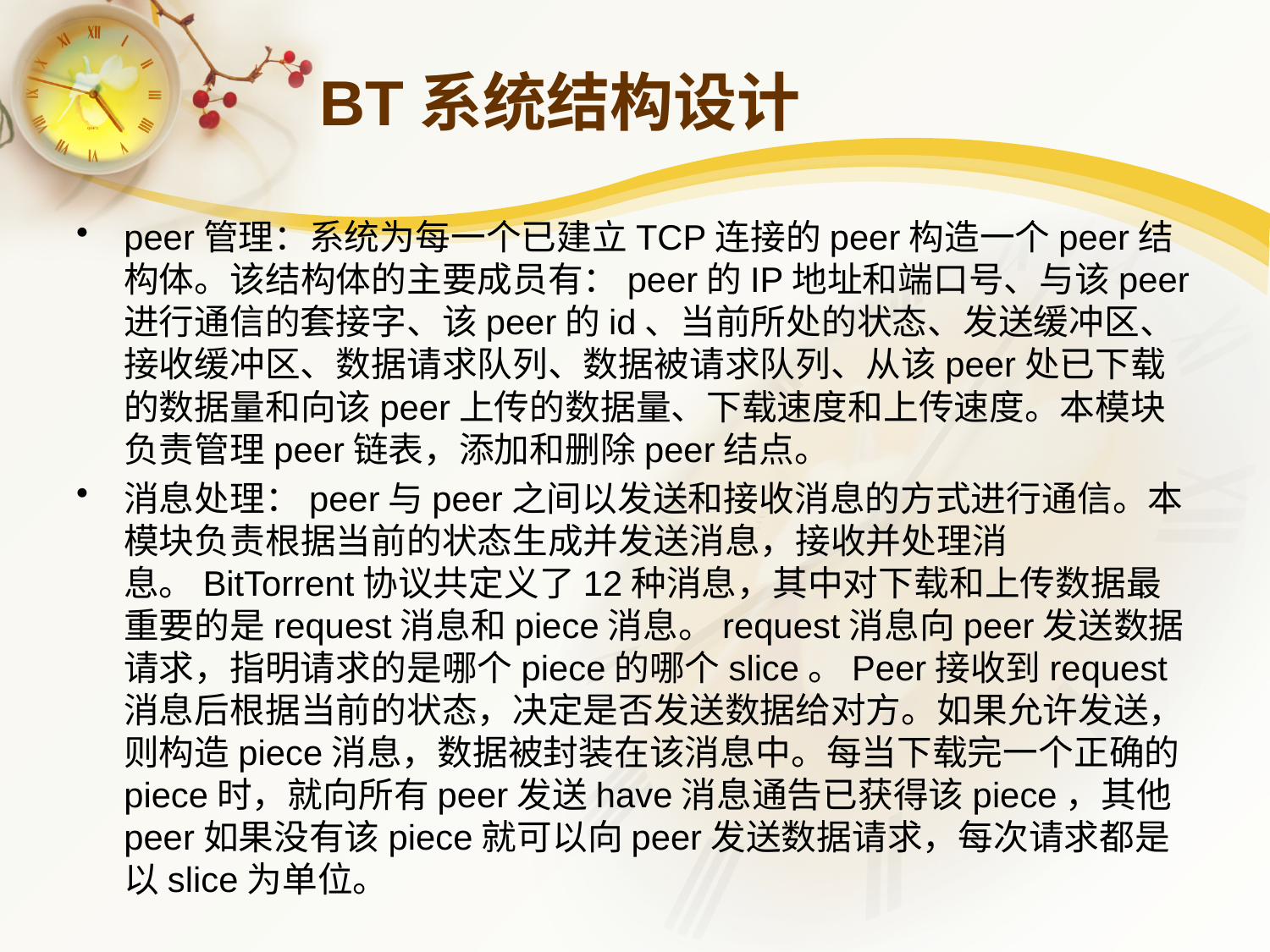

# BT系统结构设计
peer管理：系统为每一个已建立TCP连接的peer构造一个peer结构体。该结构体的主要成员有：peer的IP地址和端口号、与该peer进行通信的套接字、该peer的id、当前所处的状态、发送缓冲区、接收缓冲区、数据请求队列、数据被请求队列、从该peer处已下载的数据量和向该peer上传的数据量、下载速度和上传速度。本模块负责管理peer链表，添加和删除peer结点。
消息处理：peer与peer之间以发送和接收消息的方式进行通信。本模块负责根据当前的状态生成并发送消息，接收并处理消息。BitTorrent协议共定义了12种消息，其中对下载和上传数据最重要的是request消息和piece消息。request消息向peer发送数据请求，指明请求的是哪个piece的哪个slice。Peer接收到request消息后根据当前的状态，决定是否发送数据给对方。如果允许发送，则构造piece消息，数据被封装在该消息中。每当下载完一个正确的piece时，就向所有peer发送have消息通告已获得该piece，其他peer如果没有该piece就可以向peer发送数据请求，每次请求都是以slice为单位。